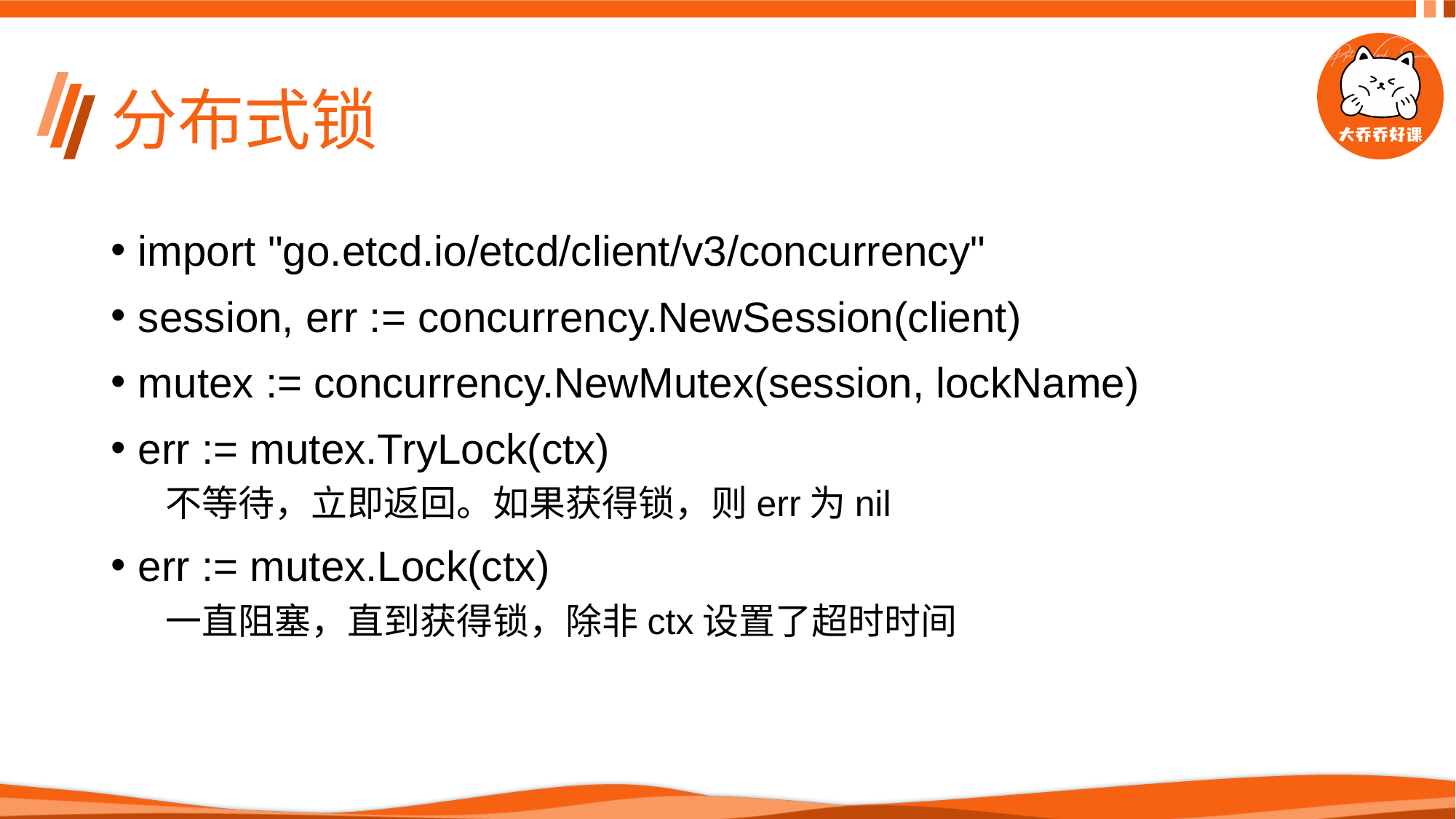

# 分布式锁
import "go.etcd.io/etcd/client/v3/concurrency"
session, err := concurrency.NewSession(client)
mutex := concurrency.NewMutex(session, lockName)
err := mutex.TryLock(ctx)
不等待，立即返回。如果获得锁，则err为nil
err := mutex.Lock(ctx)
一直阻塞，直到获得锁，除非ctx设置了超时时间